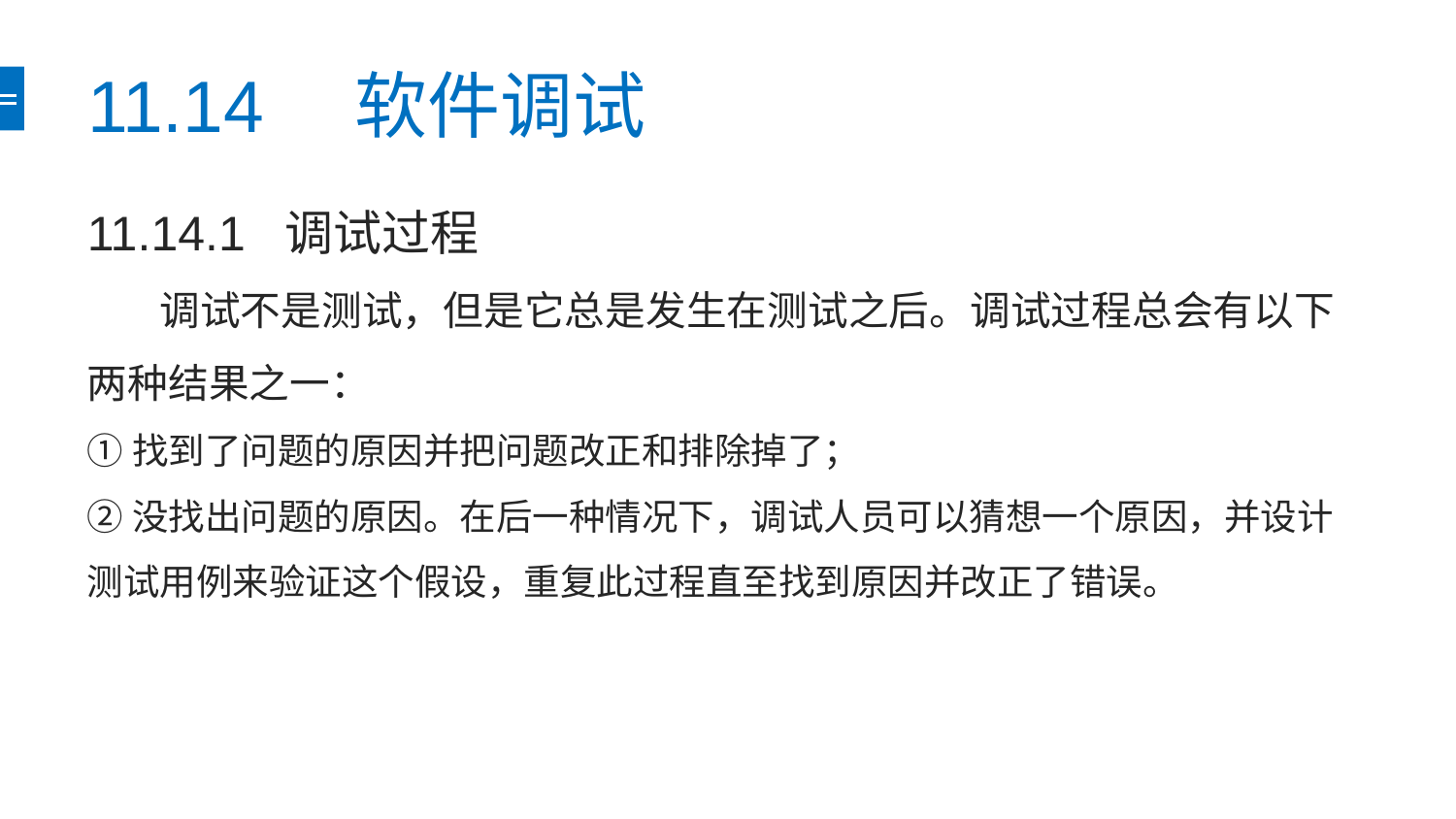

# 11.14　软件调试
11.14.1  调试过程
       调试不是测试，但是它总是发生在测试之后。调试过程总会有以下两种结果之一：
①找到了问题的原因并把问题改正和排除掉了；
②没找出问题的原因。在后一种情况下，调试人员可以猜想一个原因，并设计测试用例来验证这个假设，重复此过程直至找到原因并改正了错误。